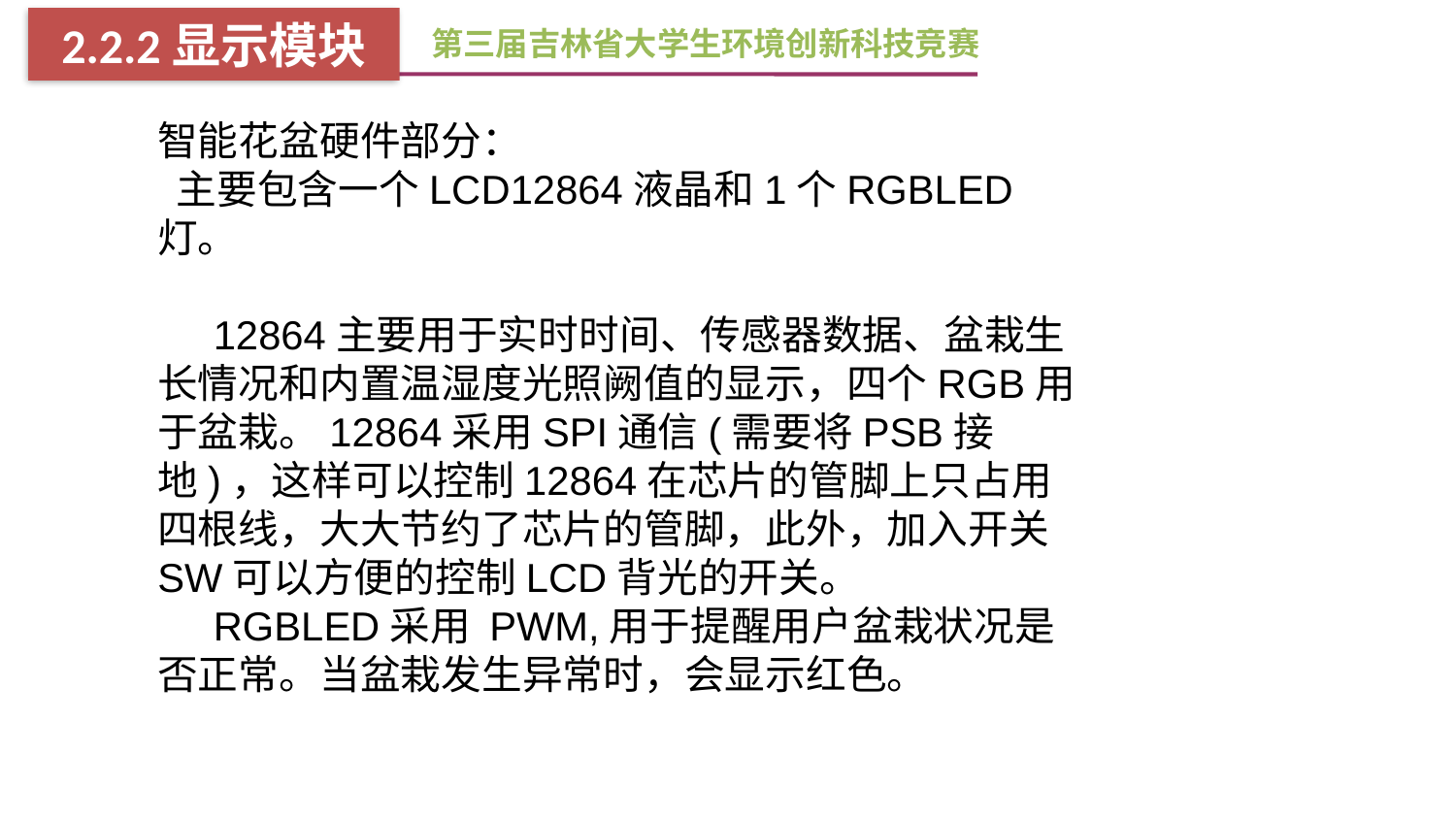

第三届吉林省大学生环境创新科技竞赛
2.2.2显示模块

智能花盆硬件部分：
 主要包含一个LCD12864液晶和1个RGBLED灯。

     12864主要用于实时时间、传感器数据、盆栽生长情况和内置温湿度光照阙值的显示，四个RGB用于盆栽。12864采用SPI通信(需要将PSB接地)，这样可以控制12864在芯片的管脚上只占用四根线，大大节约了芯片的管脚，此外，加入开关SW可以方便的控制LCD背光的开关。
     RGBLED采用 PWM,用于提醒用户盆栽状况是否正常。当盆栽发生异常时，会显示红色。